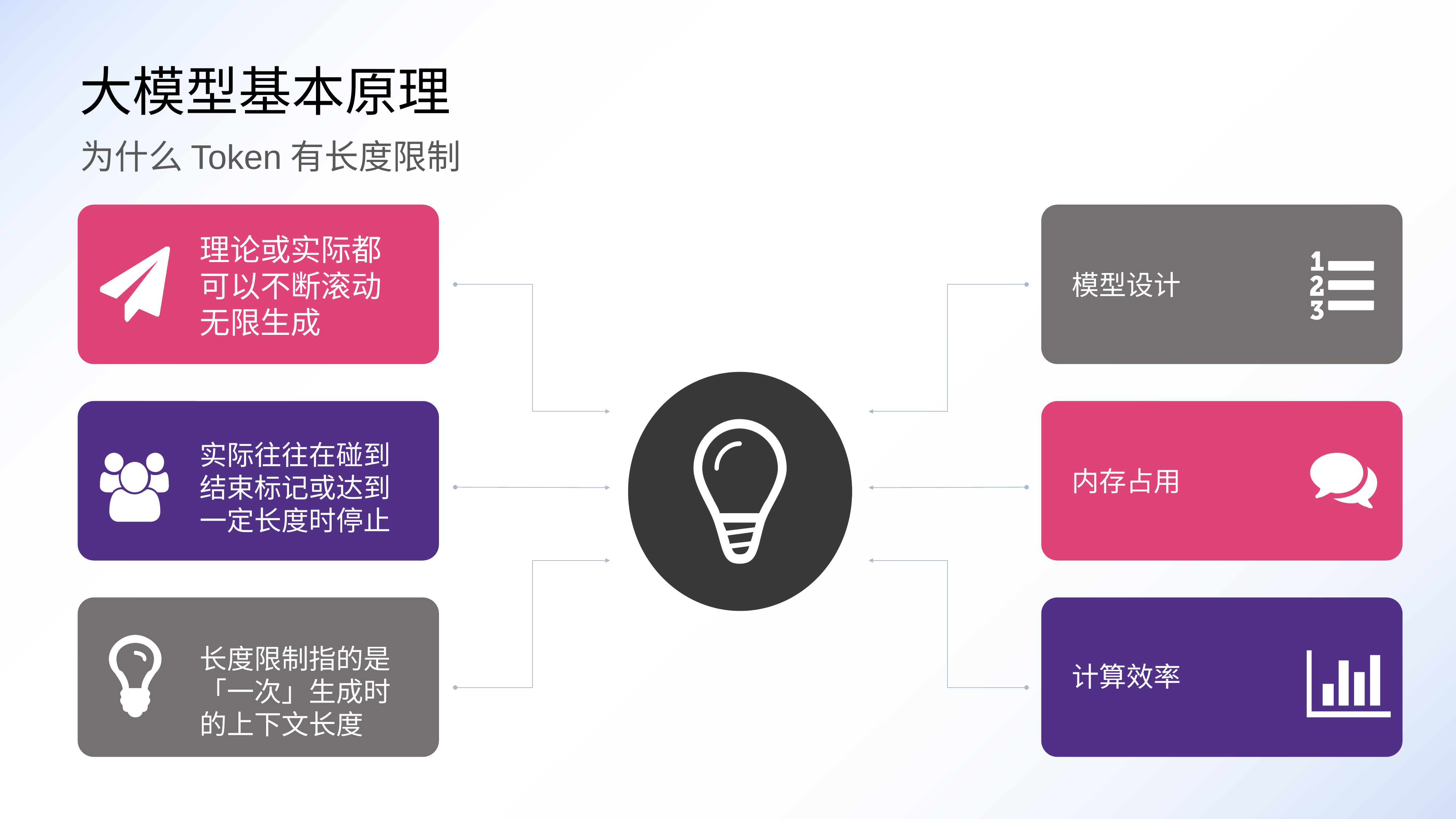

大模型基本原理
为什么Token有长度限制

理论或实际都可以不断滚动无限生成

模型设计

实际往往在碰到结束标记或达到一定长度时停止

内存占用

长度限制指的是「一次」生成时的上下文长度

计算效率